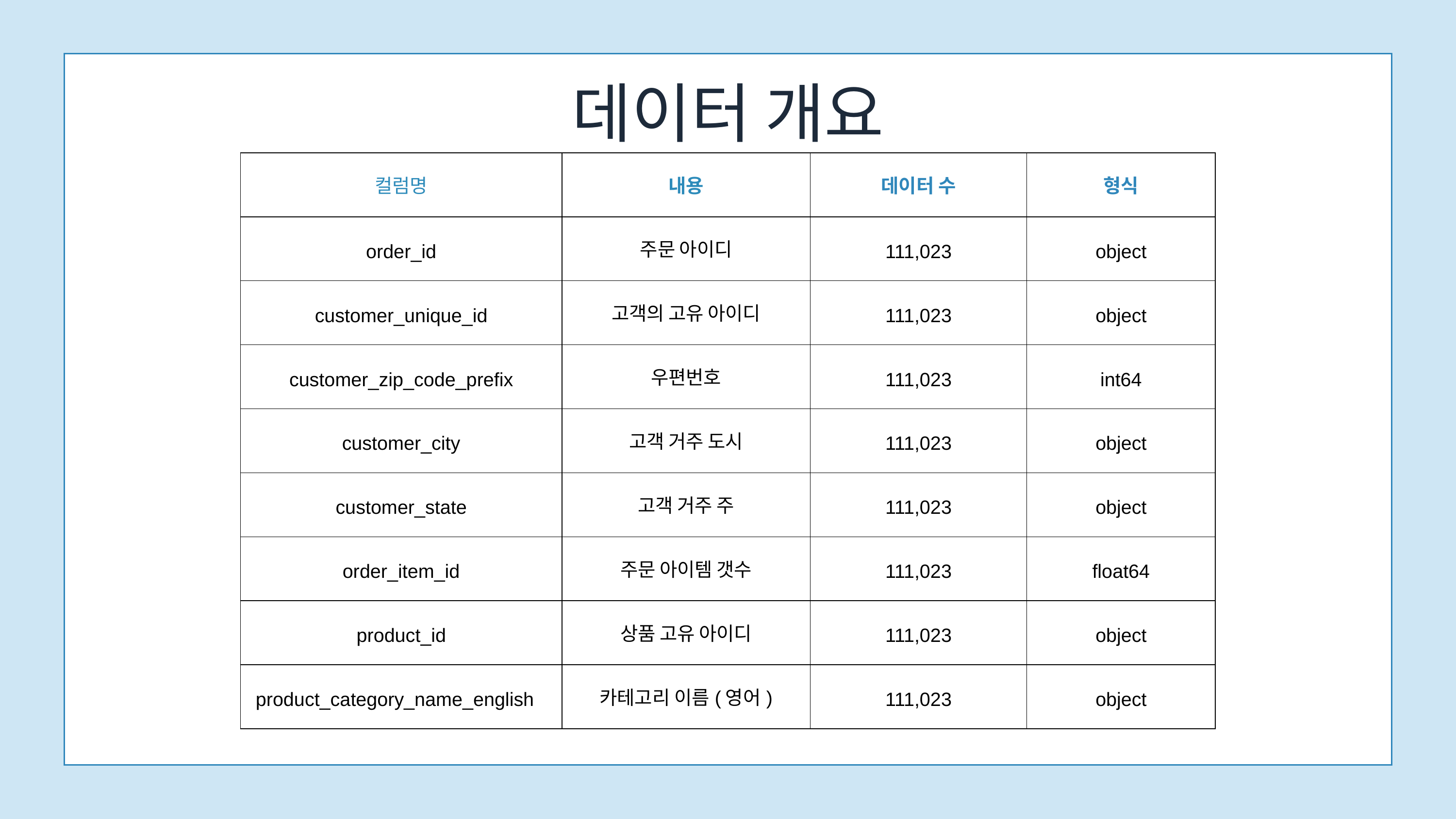

데이터 개요
| 컬럼명 | 내용 | 데이터 수 | 형식 |
| --- | --- | --- | --- |
| order\_id | 주문 아이디 | 111,023 | object |
| customer\_unique\_id | 고객의 고유 아이디 | 111,023 | object |
| customer\_zip\_code\_prefix | 우편번호 | 111,023 | int64 |
| customer\_city | 고객 거주 도시 | 111,023 | object |
| customer\_state | 고객 거주 주 | 111,023 | object |
| order\_item\_id | 주문 아이템 갯수 | 111,023 | float64 |
| product\_id | 상품 고유 아이디 | 111,023 | object |
| product\_category\_name\_english | 카테고리 이름(영어) | 111,023 | object |